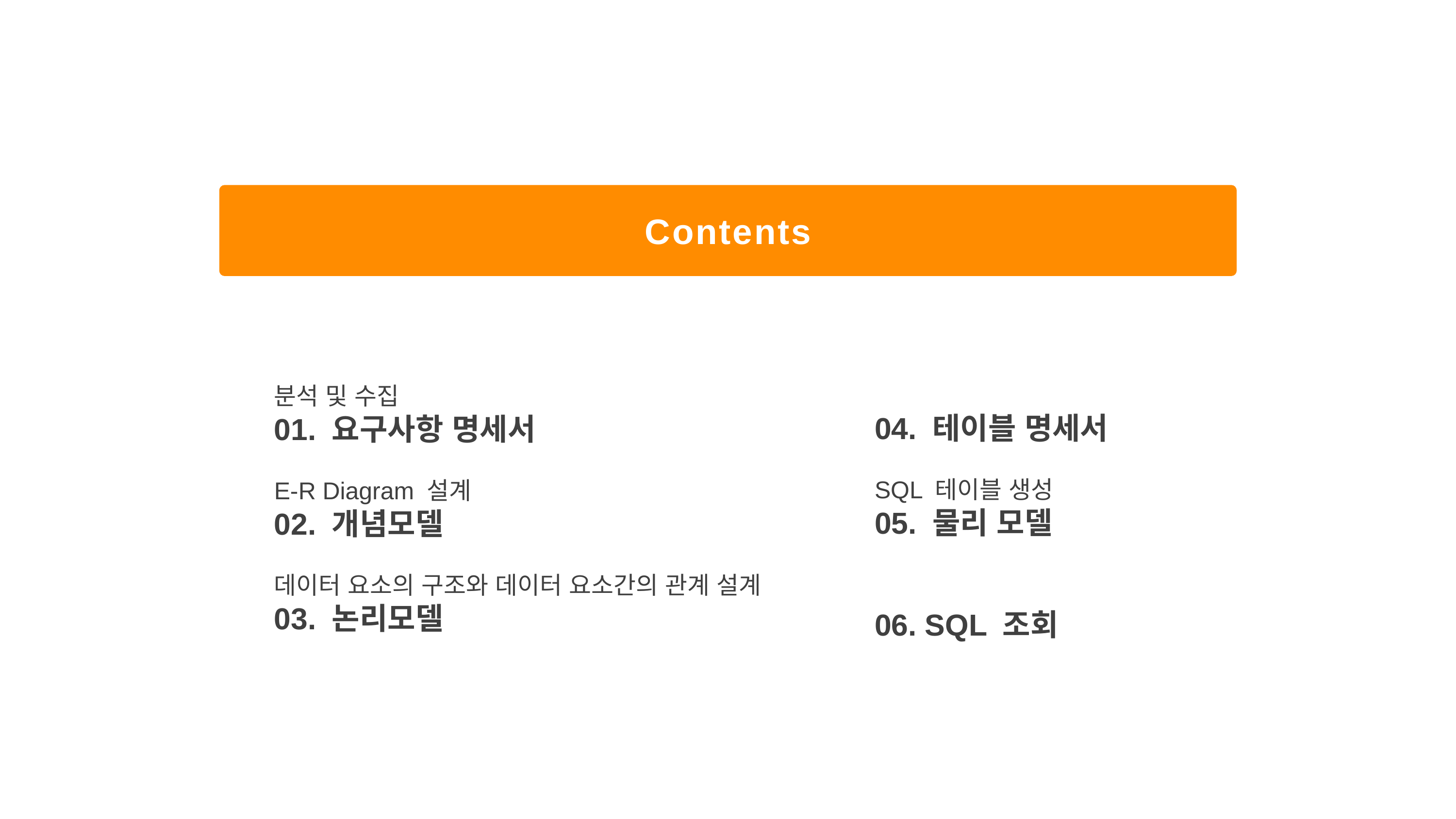

Contents
테이블 생성
04. 테이블 명세서

SQL 테이블 생성
05. 물리 모델

테이블 생성
06. SQL 조회
분석 및 수집
01. 요구사항 명세서

E-R Diagram 설계
02. 개념모델

데이터 요소의 구조와 데이터 요소간의 관계 설계
03. 논리모델